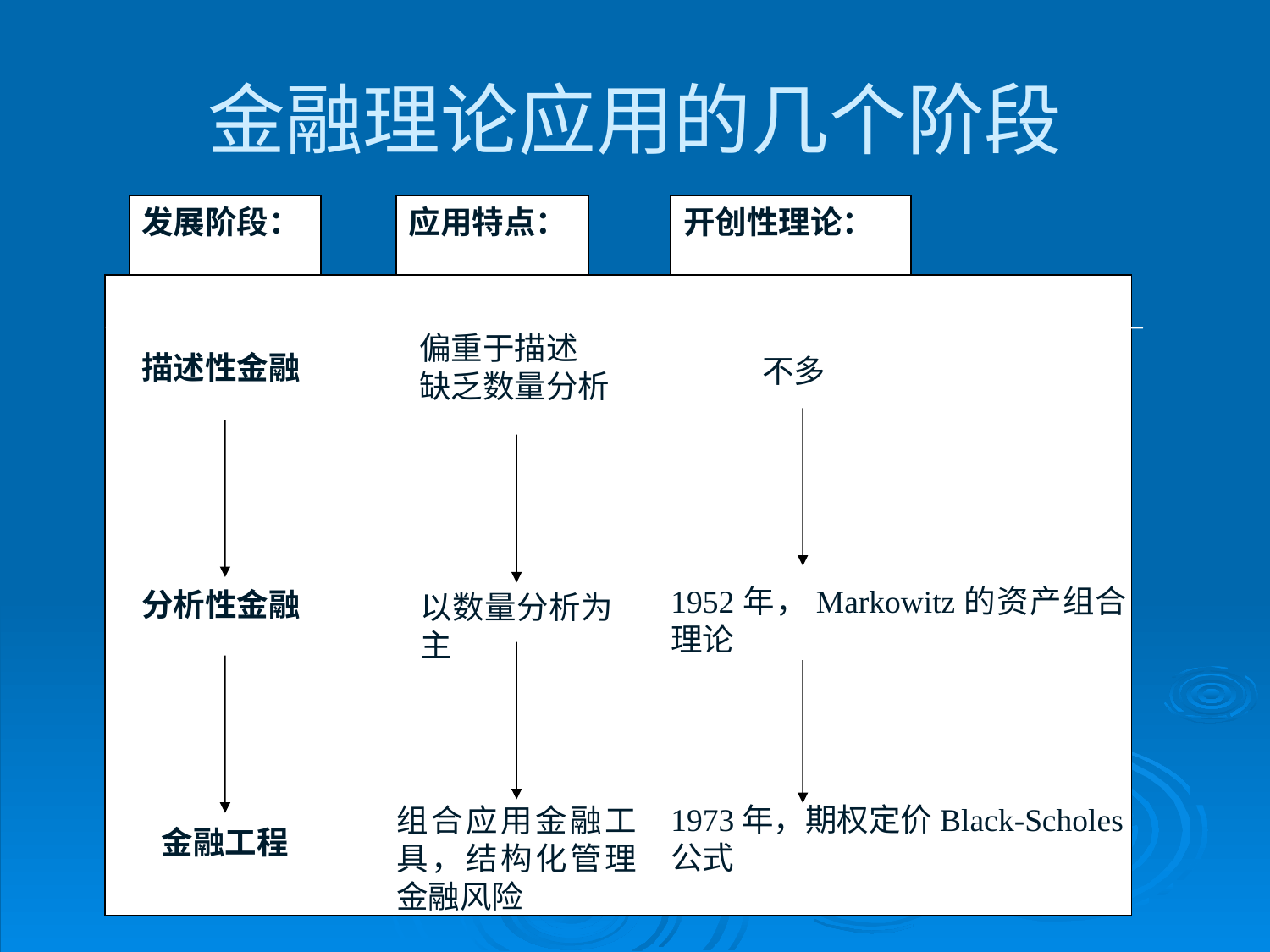

# 金融理论应用的几个阶段
发展阶段：
应用特点：
开创性理论：

偏重于描述
缺乏数量分析
描述性金融
               不多

分析性金融
1952年，Markowitz的资产组合理论
以数量分析为主

1973年，期权定价Black-Scholes公式

组合应用金融工具，结构化管理金融风险
金融工程